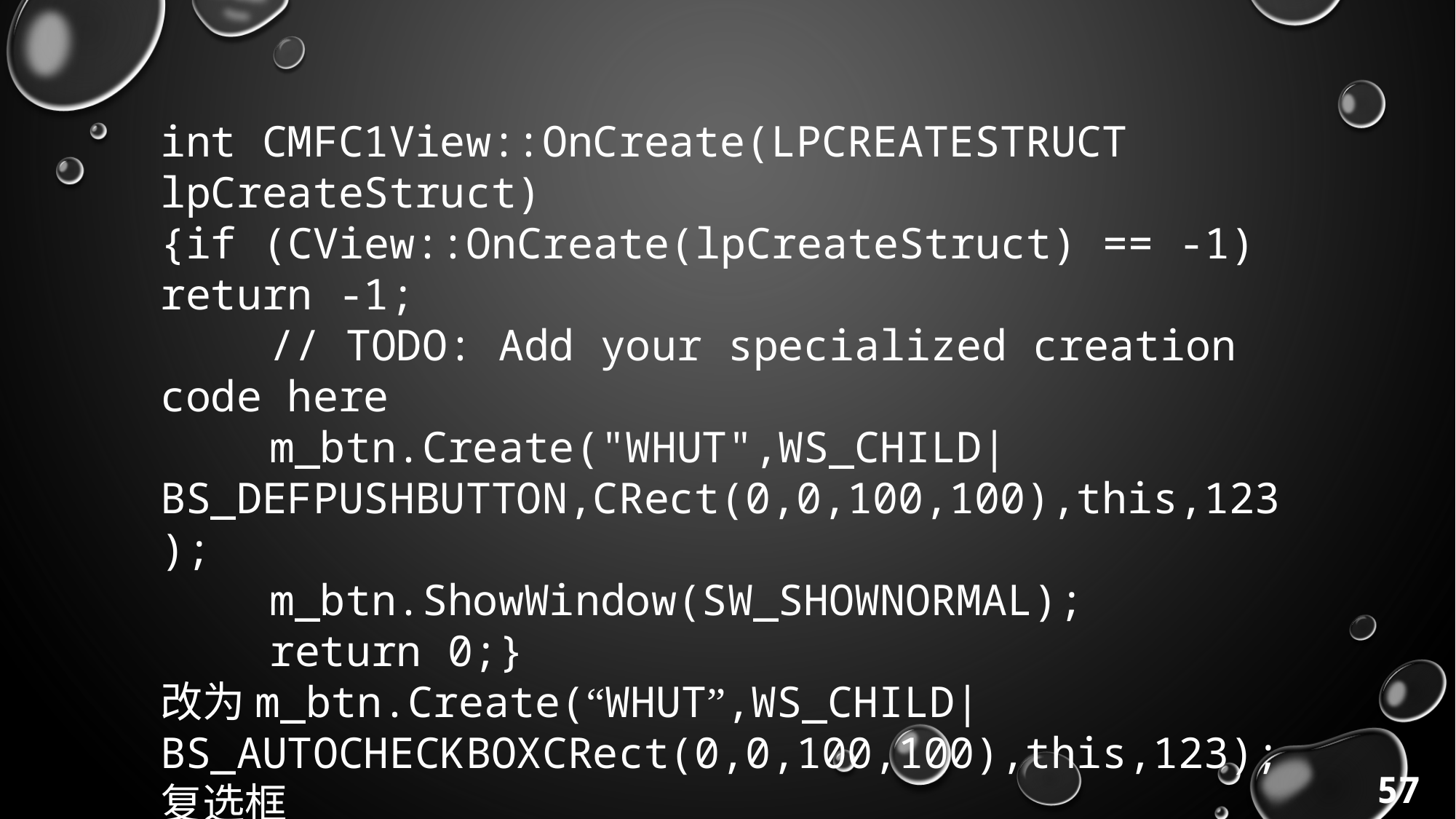

int CMFC1View::OnCreate(LPCREATESTRUCT lpCreateStruct)
{if (CView::OnCreate(lpCreateStruct) == -1)  return -1;
	// TODO: Add your specialized creation code here
	m_btn.Create("WHUT",WS_CHILD|BS_DEFPUSHBUTTON,CRect(0,0,100,100),this,123);
	m_btn.ShowWindow(SW_SHOWNORMAL);
	return 0;}
改为m_btn.Create(“WHUT”,WS_CHILD|BS_AUTOCHECKBOXCRect(0,0,100,100),this,123);复选框
57